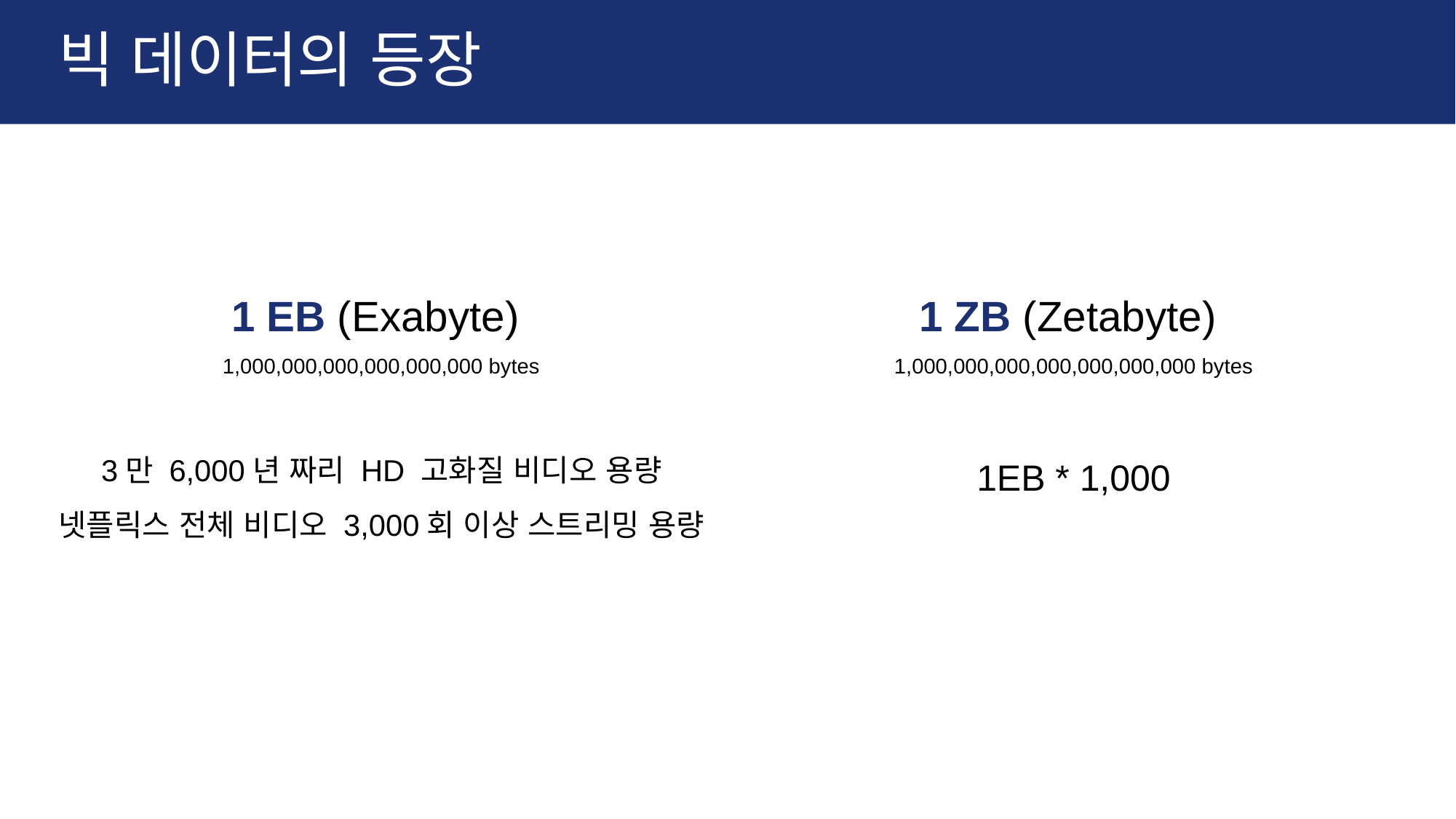

# 빅 데이터의 등장
1 EB (Exabyte)
1,000,000,000,000,000,000 bytes

3만 6,000년 짜리 HD 고화질 비디오 용량
넷플릭스 전체 비디오 3,000회 이상 스트리밍 용량
1 ZB (Zetabyte)
1,000,000,000,000,000,000,000 bytes

1EB * 1,000